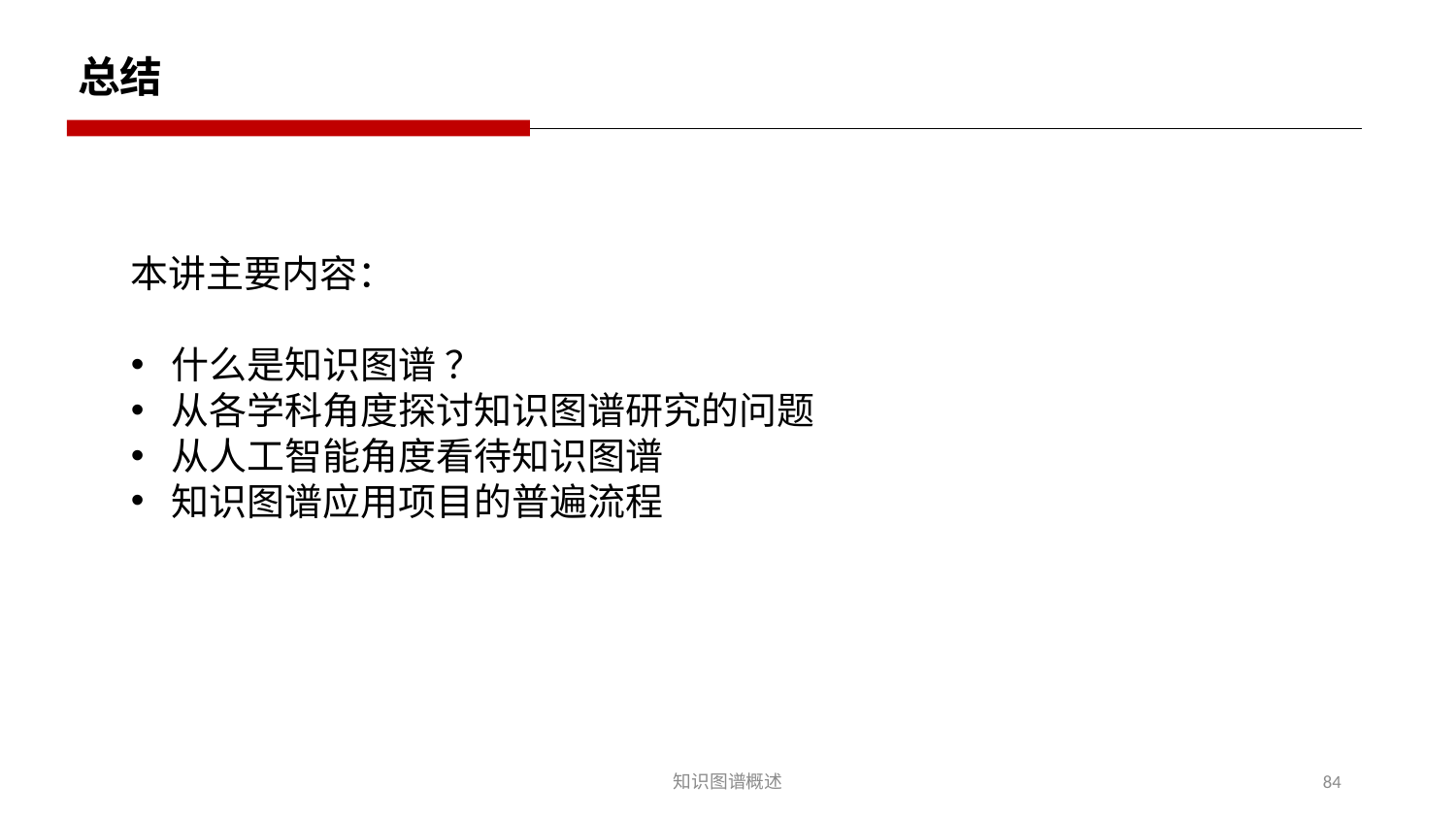

总结

本讲主要内容：

什么是知识图谱 ？
从各学科角度探讨知识图谱研究的问题
从人工智能角度看待知识图谱
知识图谱应用项目的普遍流程

知识图谱概述
84